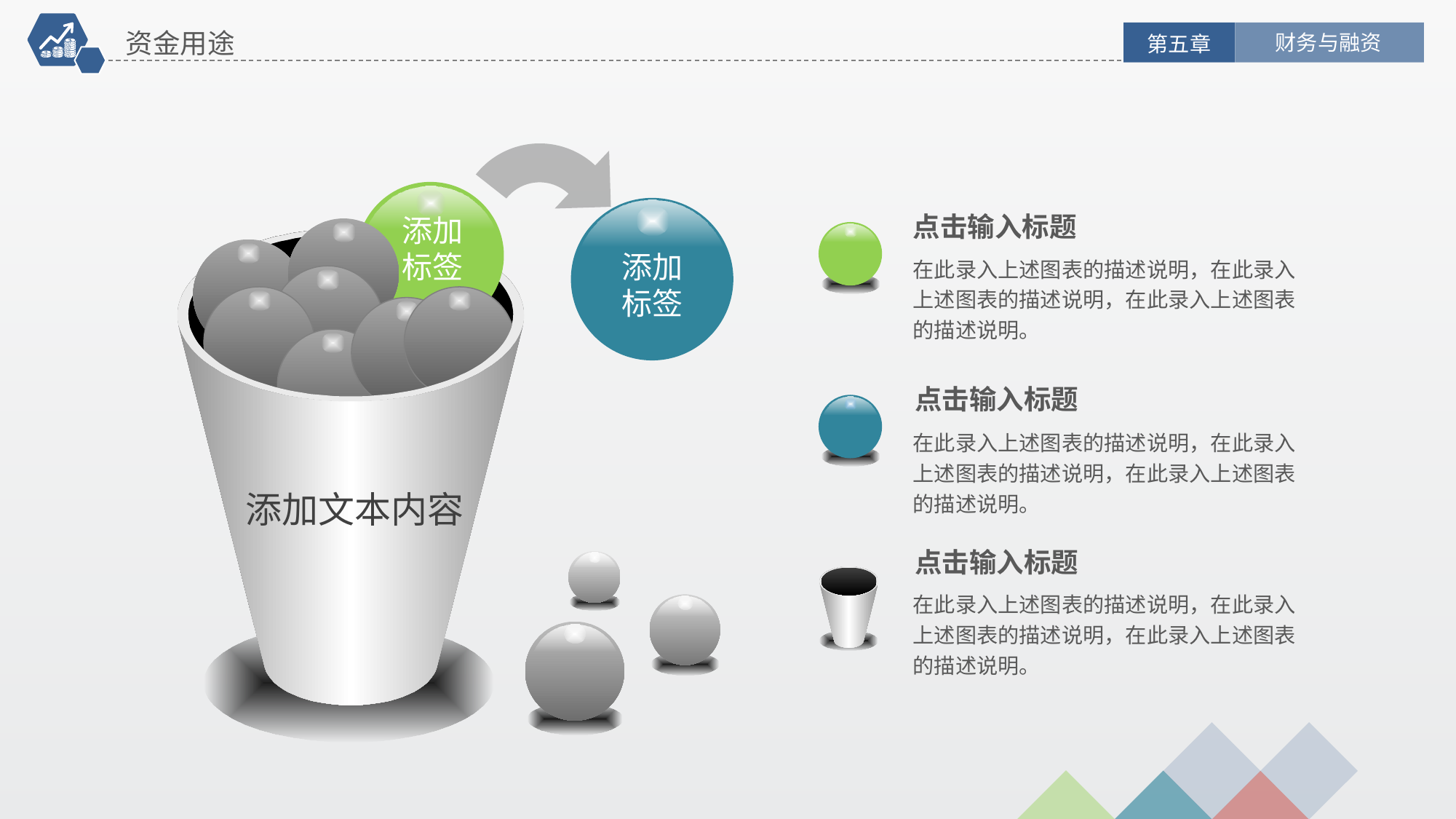

资金用途
财务与融资
第五章

点击输入标题
添加
标签

添加
标签
在此录入上述图表的描述说明，在此录入上述图表的描述说明，在此录入上述图表的描述说明。
点击输入标题

在此录入上述图表的描述说明，在此录入上述图表的描述说明，在此录入上述图表的描述说明。
添加文本内容
点击输入标题

在此录入上述图表的描述说明，在此录入上述图表的描述说明，在此录入上述图表的描述说明。